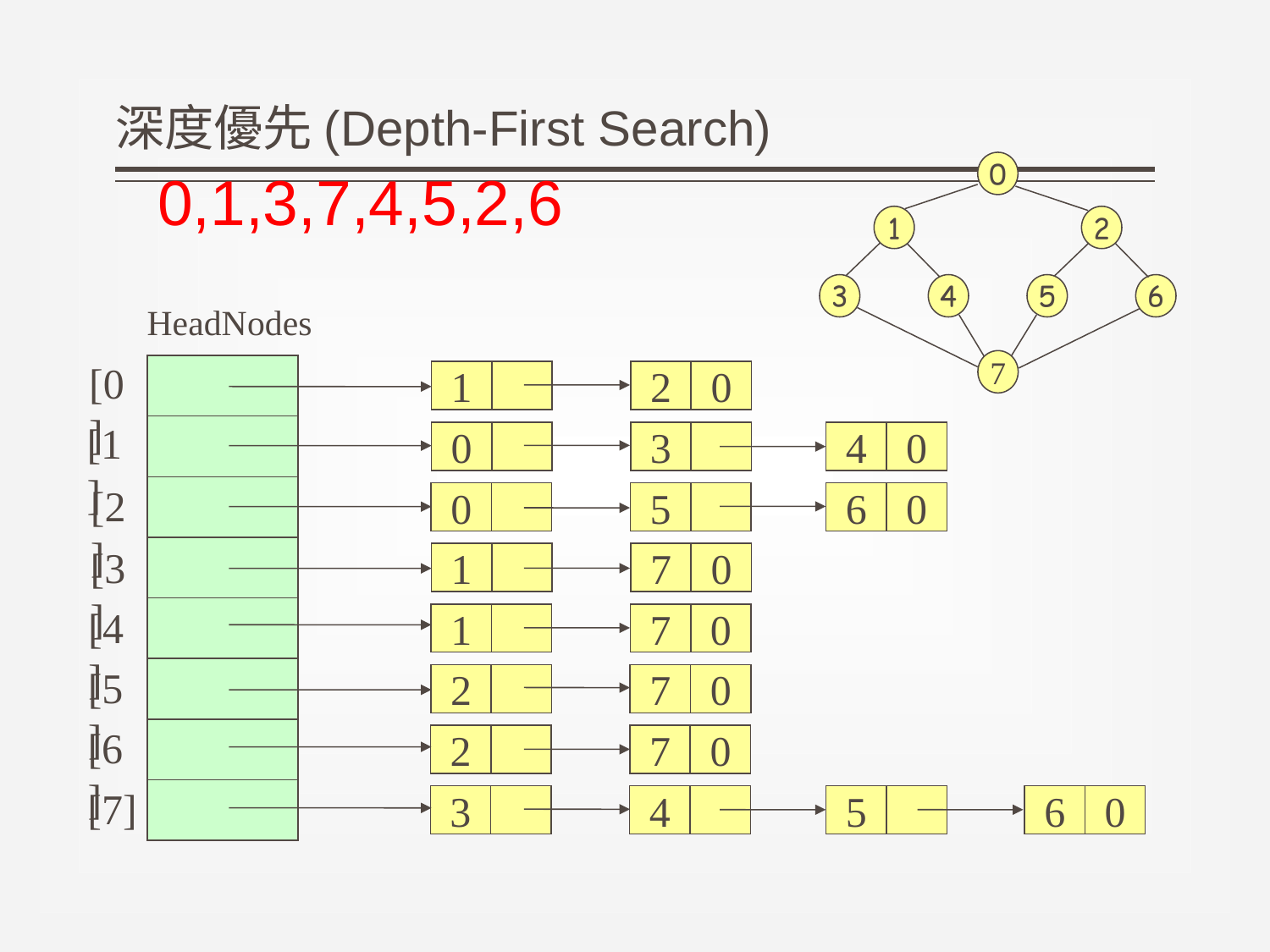

# 深度優先(Depth-First Search)
0
0,1,3,7,4,5,2,6

1
2

3
4
5
6
HeadNodes

[0]
7

1

2
0

[1]

0

3

4
0

[2]

0

5

6
0

[3]

1

7
0

[4]

1

7
0

[5]

2

7
0

[6]

2

7
0

[7]

3

4

5

6
0